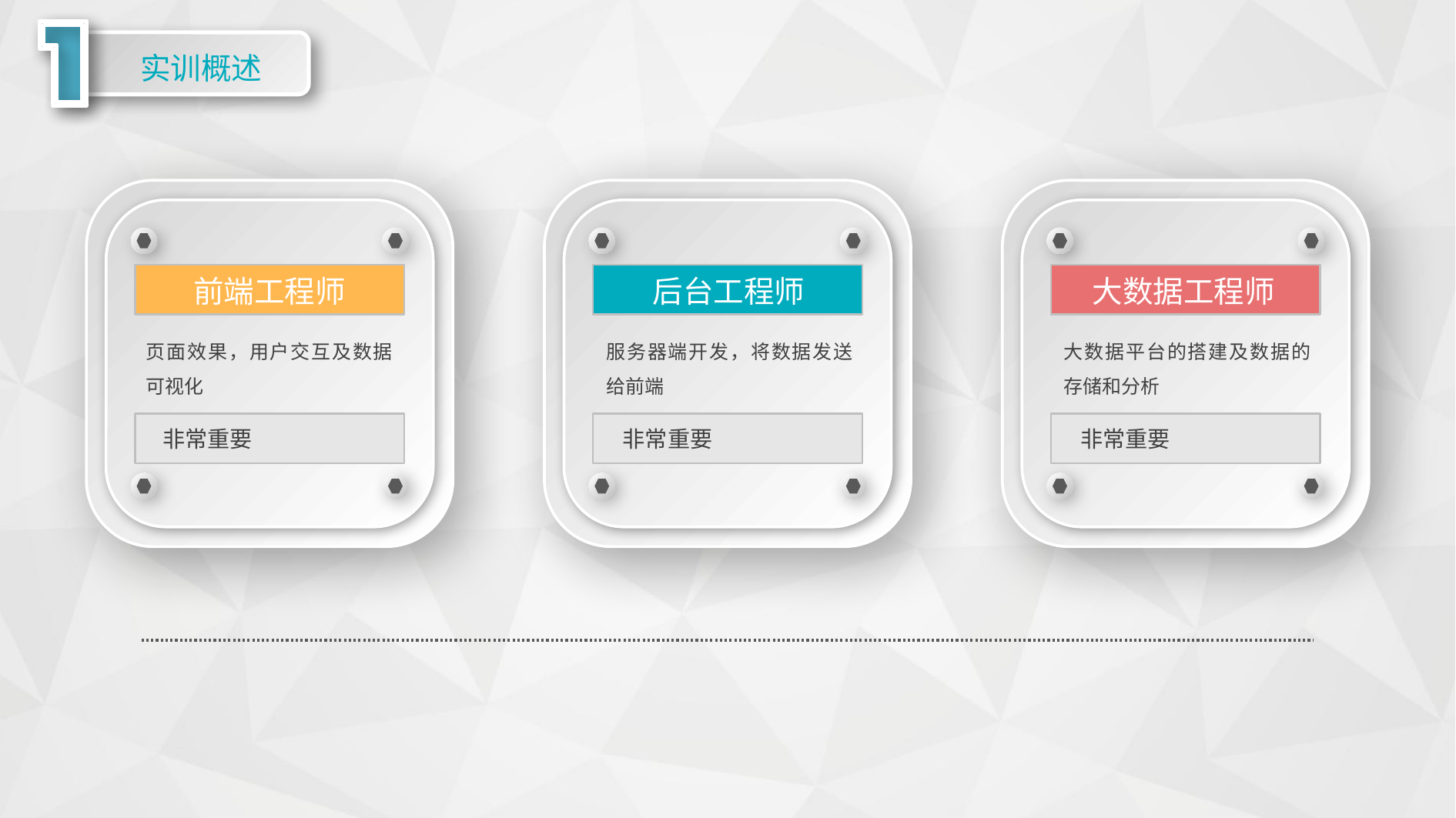

实训概述

前端工程师

后台工程师

大数据工程师
页面效果，用户交互及数据可视化
服务器端开发，将数据发送给前端
大数据平台的搭建及数据的存储和分析

非常重要

非常重要

非常重要